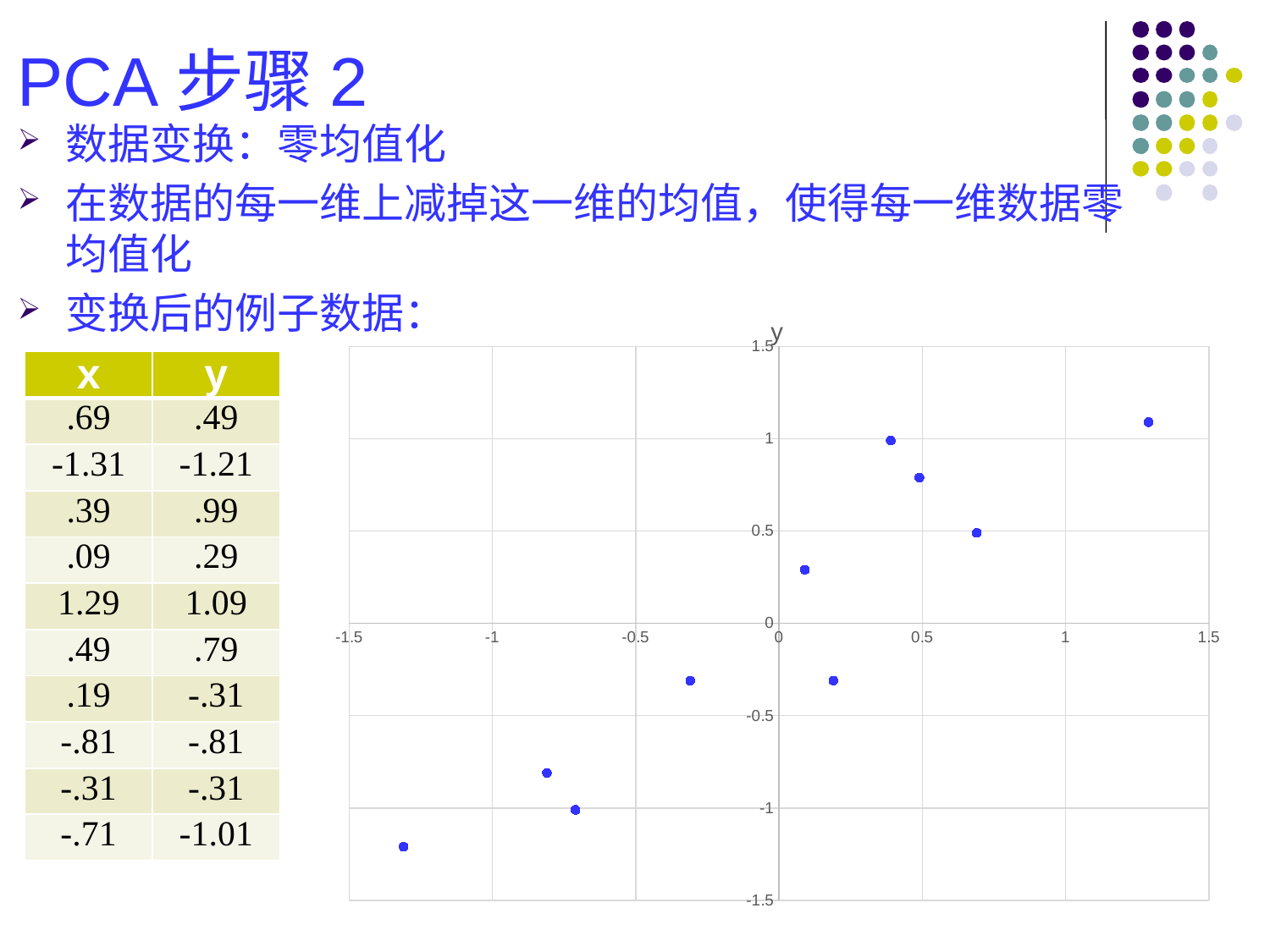

# PCA步骤2
数据变换：零均值化
在数据的每一维上减掉这一维的均值，使得每一维数据零均值化
变换后的例子数据：

### Chart:

| Category | y |
|---|---|
| x | y |
| --- | --- |
| .69 | .49 |
| -1.31 | -1.21 |
| .39 | .99 |
| .09 | .29 |
| 1.29 | 1.09 |
| .49 | .79 |
| .19 | -.31 |
| -.81 | -.81 |
| -.31 | -.31 |
| -.71 | -1.01 |